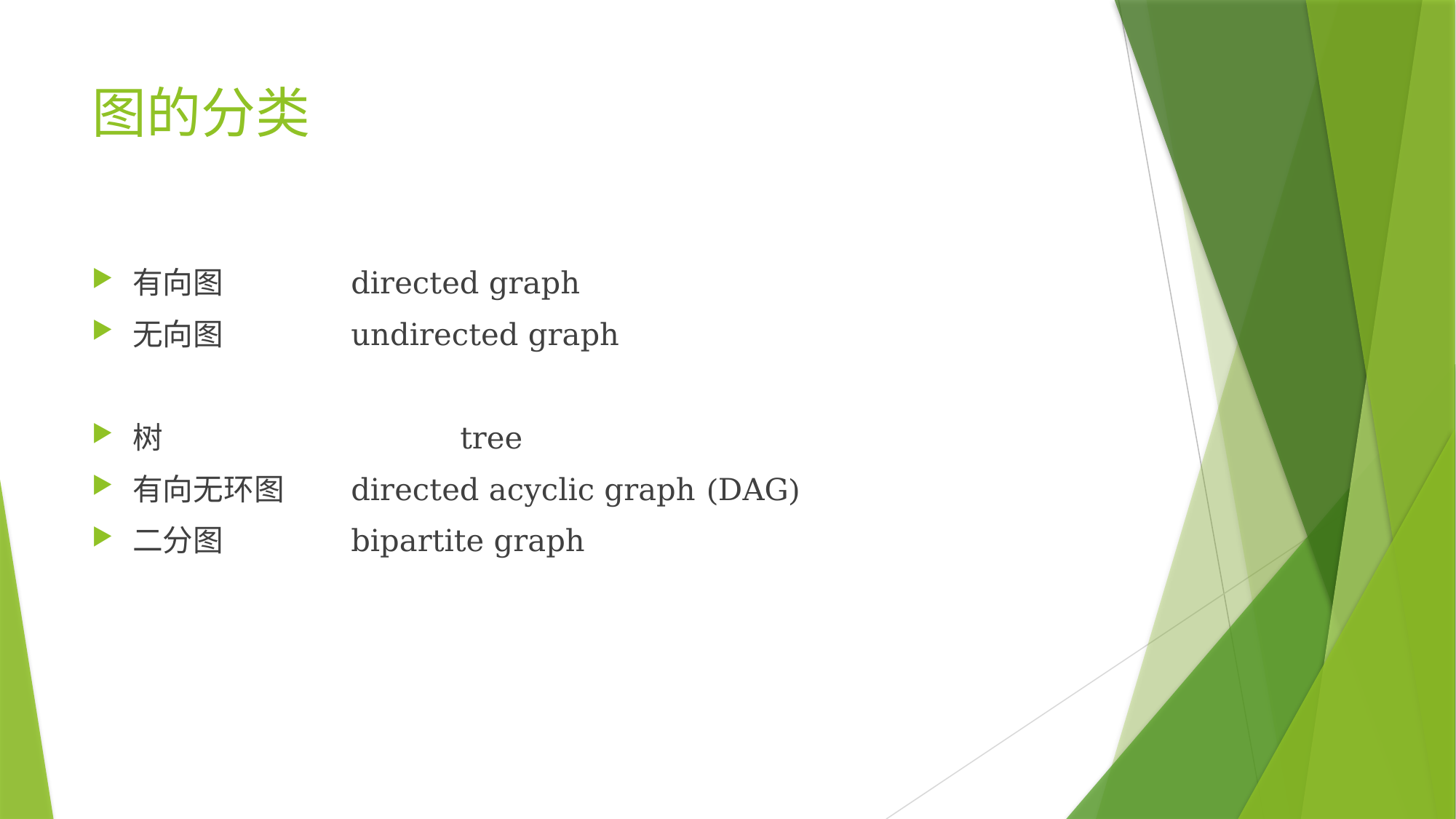

# 图的分类
有向图		directed graph
无向图		undirected graph

树			tree
有向无环图	directed acyclic graph (DAG)
二分图		bipartite graph